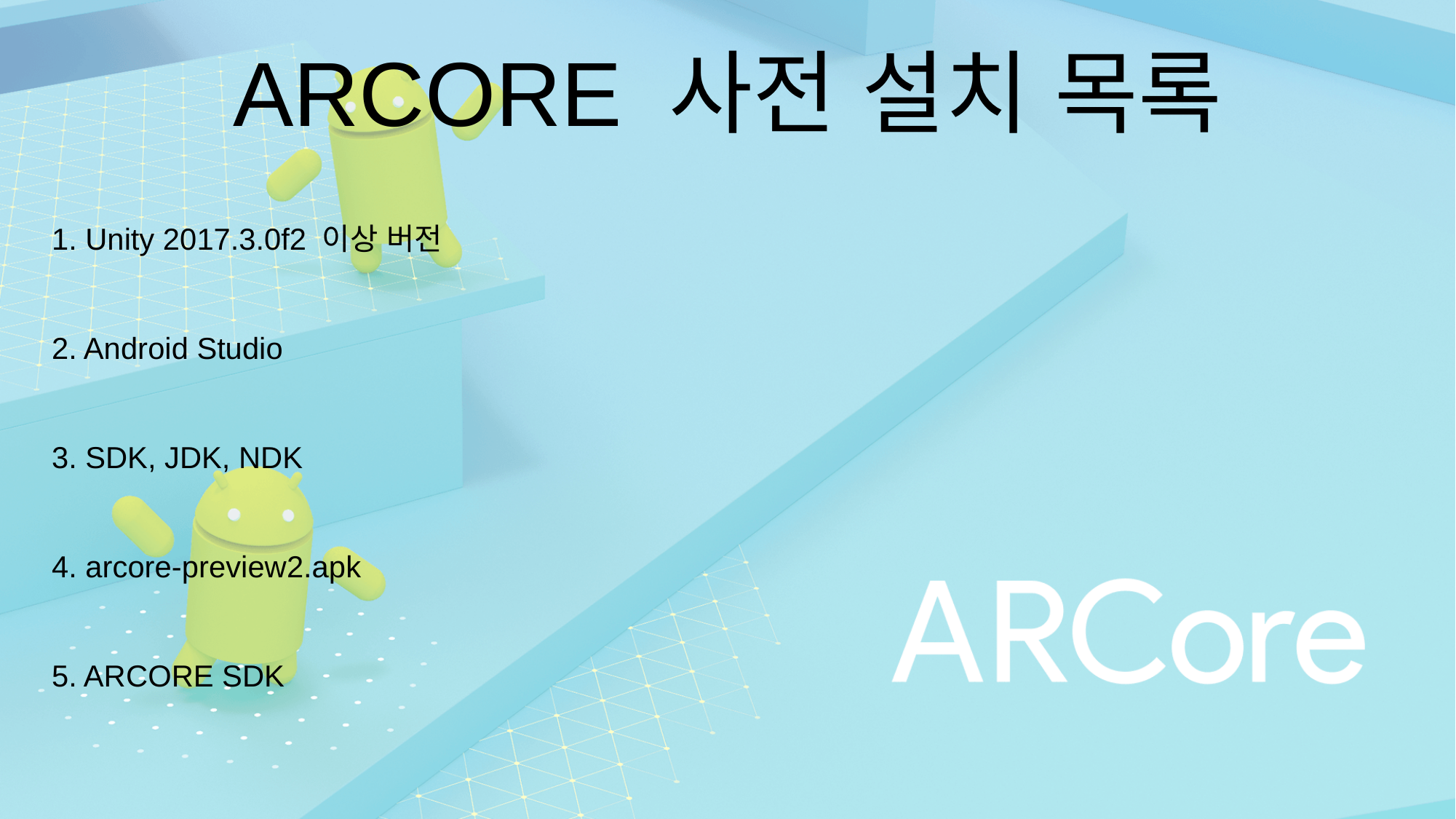

ARCORE 사전 설치 목록
1. Unity 2017.3.0f2 이상 버전

2. Android Studio

3. SDK, JDK, NDK

4. arcore-preview2.apk

5. ARCORE SDK